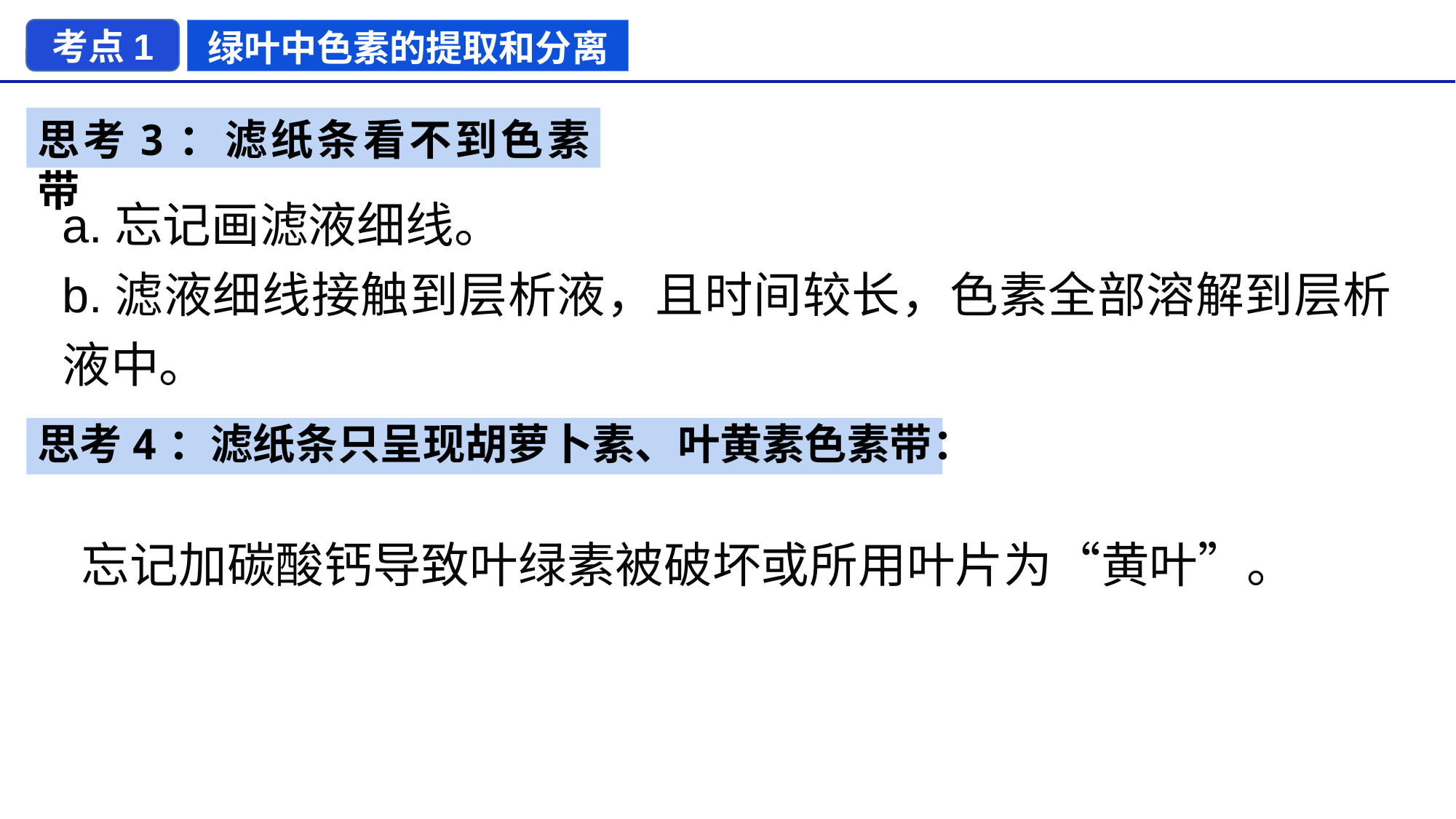

考点1
绿叶中色素的提取和分离

思考3：滤纸条看不到色素带
a.忘记画滤液细线。
b.滤液细线接触到层析液，且时间较长，色素全部溶解到层析液中。
思考4：滤纸条只呈现胡萝卜素、叶黄素色素带：
   忘记加碳酸钙导致叶绿素被破坏或所用叶片为“黄叶”。